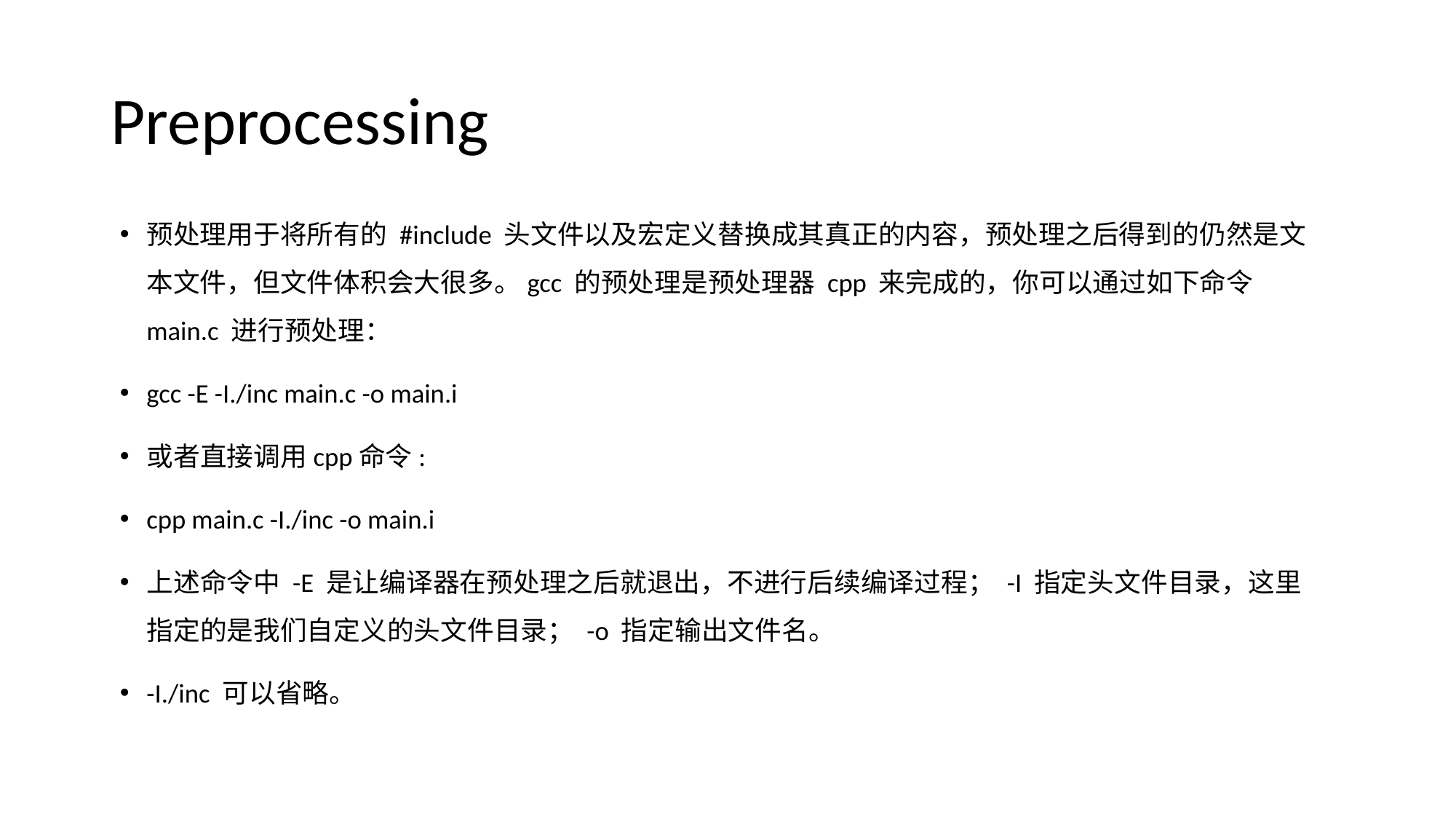

# Preprocessing
预处理用于将所有的 #include 头文件以及宏定义替换成其真正的内容，预处理之后得到的仍然是文本文件，但文件体积会大很多。gcc 的预处理是预处理器 cpp 来完成的，你可以通过如下命令 main.c 进行预处理：
gcc -E -I./inc main.c -o main.i
或者直接调用cpp命令:
cpp main.c -I./inc -o main.i
上述命令中 -E 是让编译器在预处理之后就退出，不进行后续编译过程； -I 指定头文件目录，这里指定的是我们自定义的头文件目录； -o 指定输出文件名。
-I./inc 可以省略。